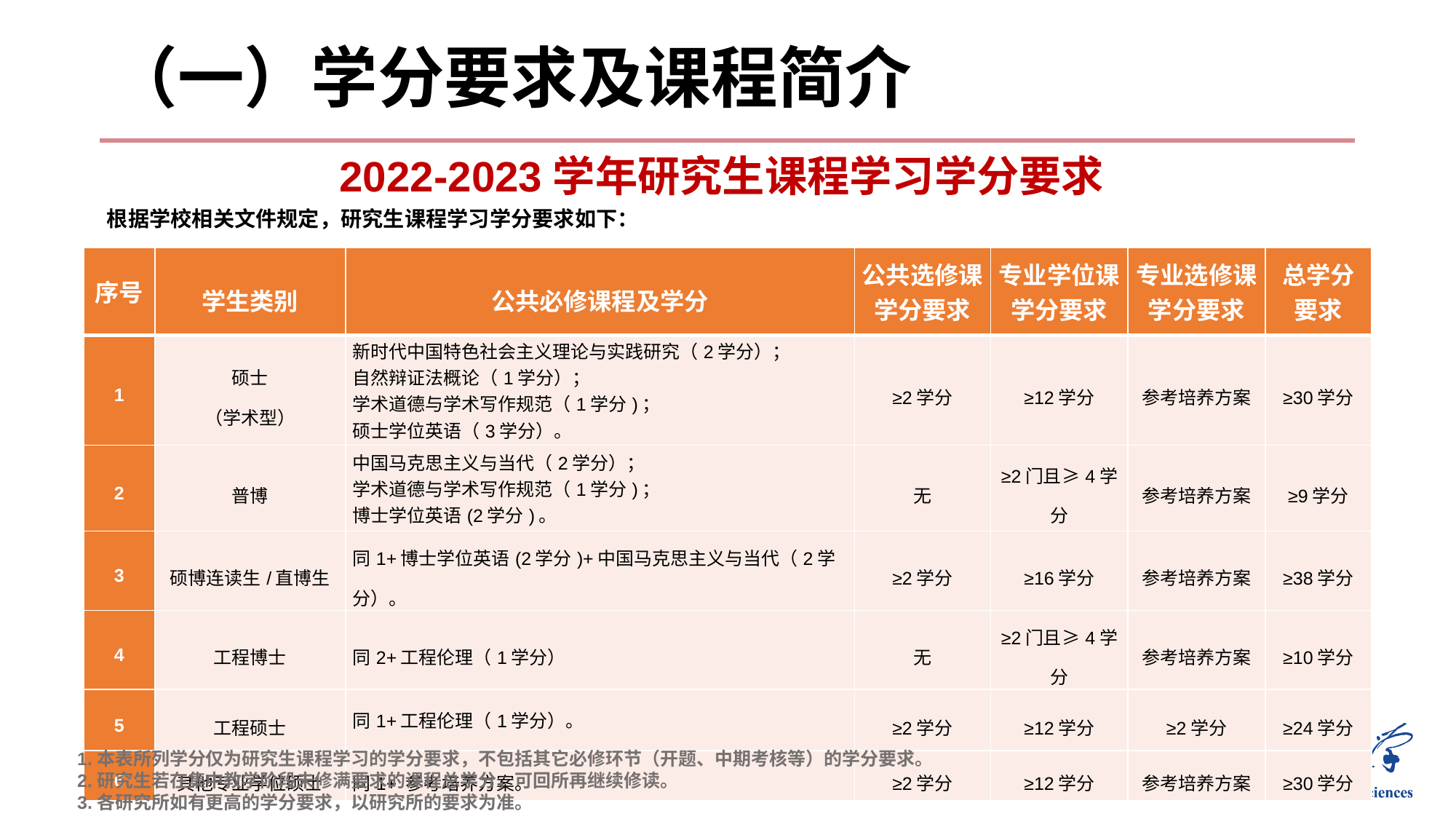

（一）学分要求及课程简介
# 2022-2023学年研究生课程学习学分要求
根据学校相关文件规定，研究生课程学习学分要求如下：
| 序号 | 学生类别 | 公共必修课程及学分 | 公共选修课 学分要求 | 专业学位课 学分要求 | 专业选修课学分要求 | 总学分 要求 |
| --- | --- | --- | --- | --- | --- | --- |
| 1 | 硕士 （学术型） | 新时代中国特色社会主义理论与实践研究（2学分）； 自然辩证法概论（1学分）； 学术道德与学术写作规范（1学分)； 硕士学位英语（3学分）。 | ≥2学分 | ≥12学分 | 参考培养方案 | ≥30学分 |
| 2 | 普博 | 中国马克思主义与当代（2学分）； 学术道德与学术写作规范（1学分)； 博士学位英语(2学分)。 | 无 | ≥2门且≥4学分 | 参考培养方案 | ≥9学分 |
| 3 | 硕博连读生/直博生 | 同1+博士学位英语(2学分)+中国马克思主义与当代（2学分）。 | ≥2学分 | ≥16学分 | 参考培养方案 | ≥38学分 |
| 4 | 工程博士 | 同2+工程伦理（1学分） | 无 | ≥2门且≥4学分 | 参考培养方案 | ≥10学分 |
| 5 | 工程硕士 | 同1+工程伦理（1学分）。 | ≥2学分 | ≥12学分 | ≥2学分 | ≥24学分 |
| 6 | 其他专业学位硕士 | 同1+ 参考培养方案。 | ≥2学分 | ≥12学分 | 参考培养方案 | ≥30学分 |
1.本表所列学分仅为研究生课程学习的学分要求，不包括其它必修环节（开题、中期考核等）的学分要求。
2.研究生若在集中教学阶段未修满要求的课程总学分，可回所再继续修读。
3.各研究所如有更高的学分要求，以研究所的要求为准。